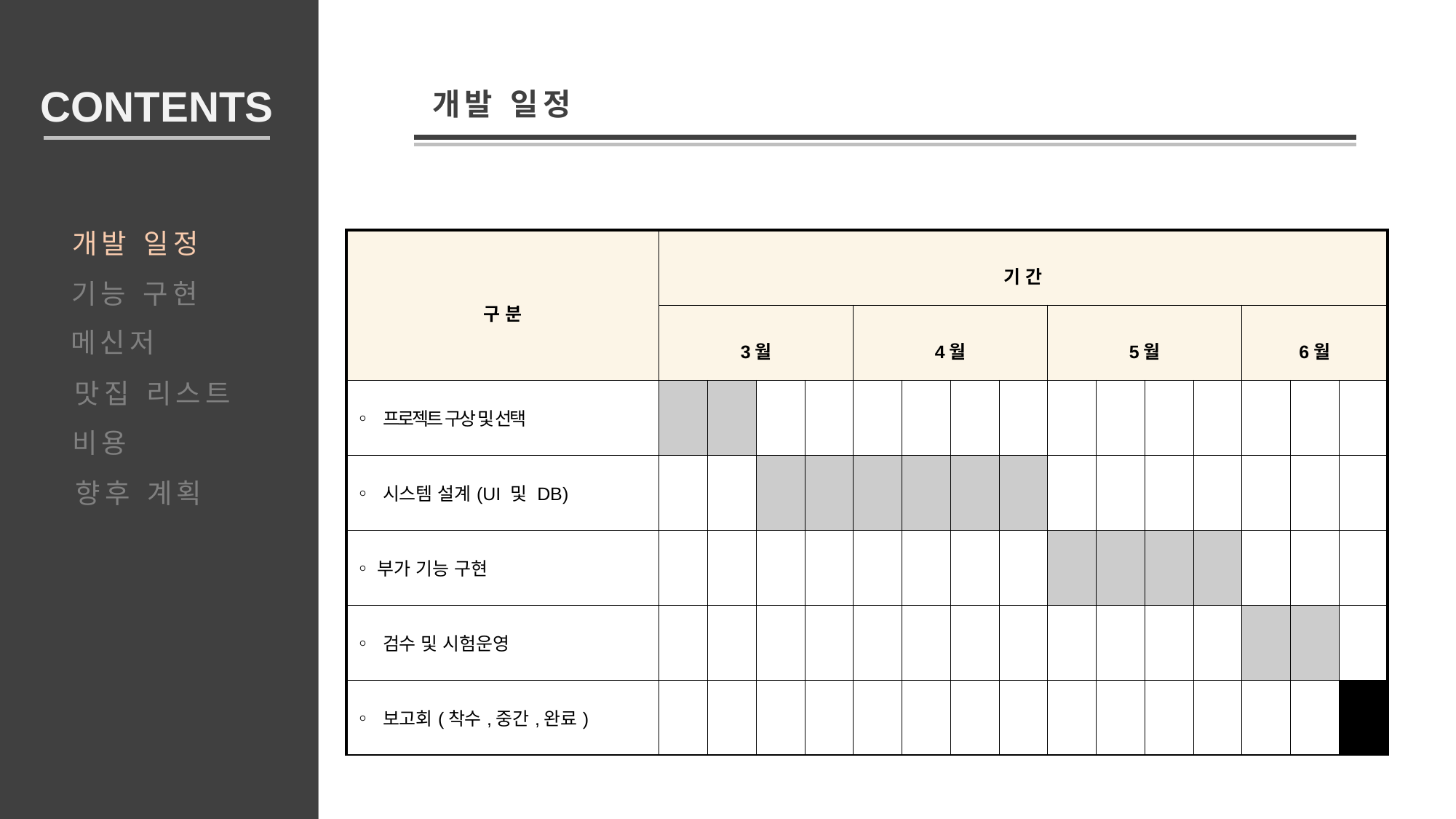

CONTENTS
개발 일정
기능 구현
메신저
맛집 리스트
비용
향후 계획
개발 일정
| 구 분 | 기 간 |  |  |  |  |  |  |  |  |  |  |  |  |  |  |
| --- | --- | --- | --- | --- | --- | --- | --- | --- | --- | --- | --- | --- | --- | --- | --- |
|  | 3월 |  |  |  | 4월 |  |  |  | 5월 |  |  |  | 6월 |  |  |
| ◦ 프로젝트 구상 및 선택 |  |  |  |  |  |  |  |  |  |  |  |  |  |  |  |
| ◦ 시스템 설계(UI 및 DB) |  |  |  |  |  |  |  |  |  |  |  |  |  |  |  |
| ◦부가 기능 구현 |  |  |  |  |  |  |  |  |  |  |  |  |  |  |  |
| ◦ 검수 및 시험운영 |  |  |  |  |  |  |  |  |  |  |  |  |  |  |  |
| ◦ 보고회(착수,중간,완료) |  |  |  |  |  |  |  |  |  |  |  |  |  |  |  |